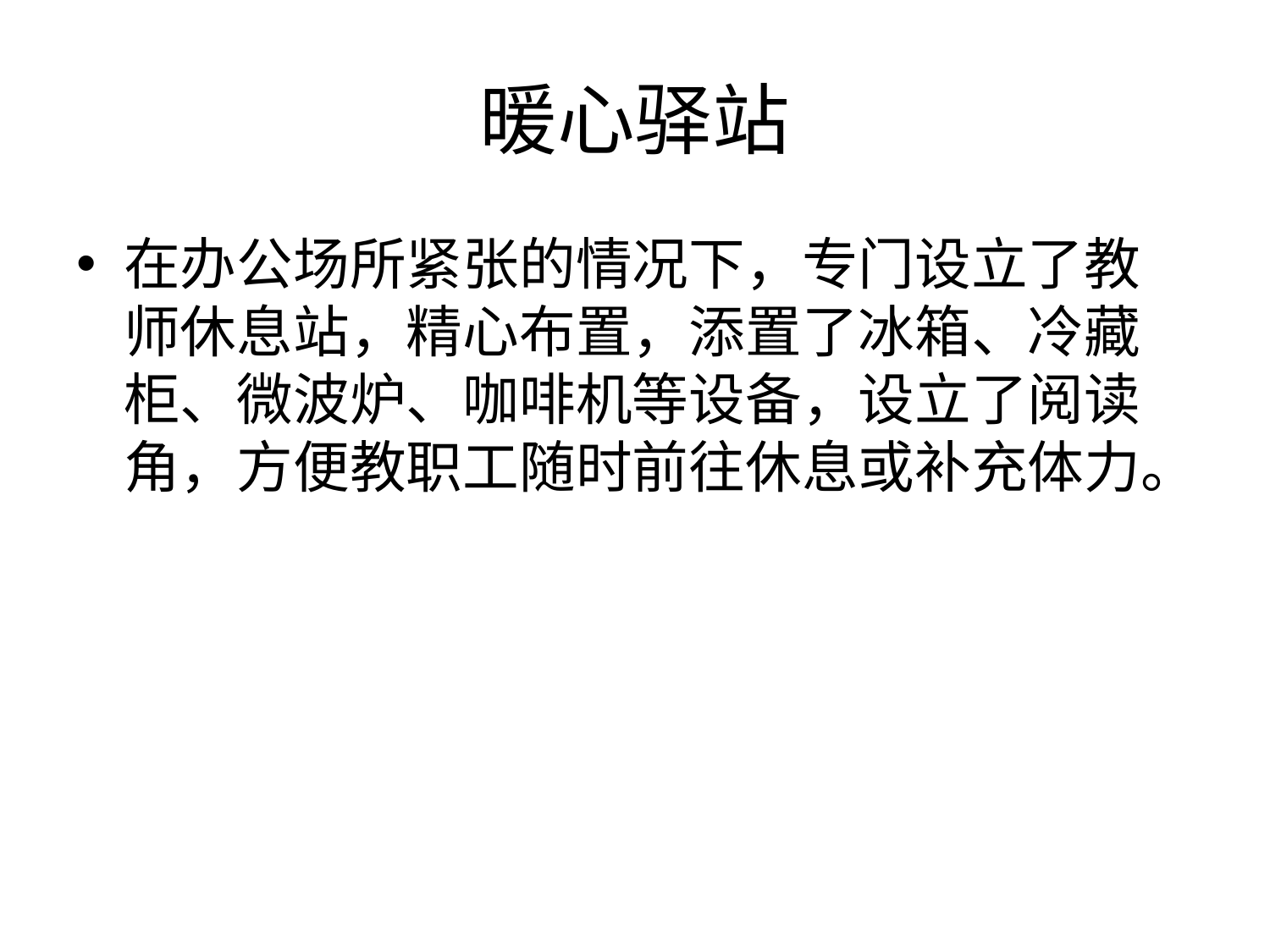

# 暖心驿站
在办公场所紧张的情况下，专门设立了教师休息站，精心布置，添置了冰箱、冷藏柜、微波炉、咖啡机等设备，设立了阅读角，方便教职工随时前往休息或补充体力。